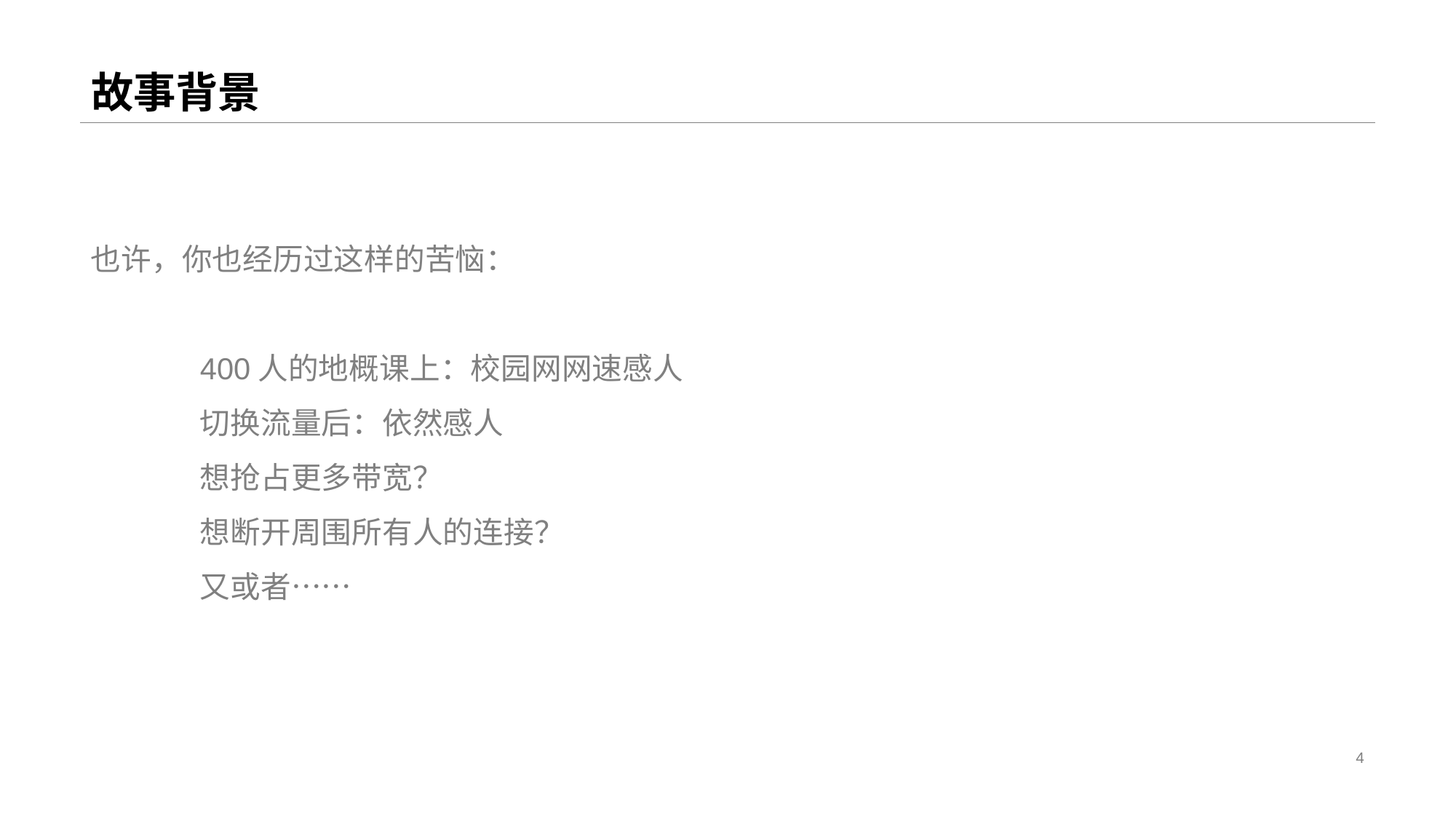

# 故事背景
也许，你也经历过这样的苦恼：

	400人的地概课上：校园网网速感人
	切换流量后：依然感人
	想抢占更多带宽？
	想断开周围所有人的连接？
	又或者……

4